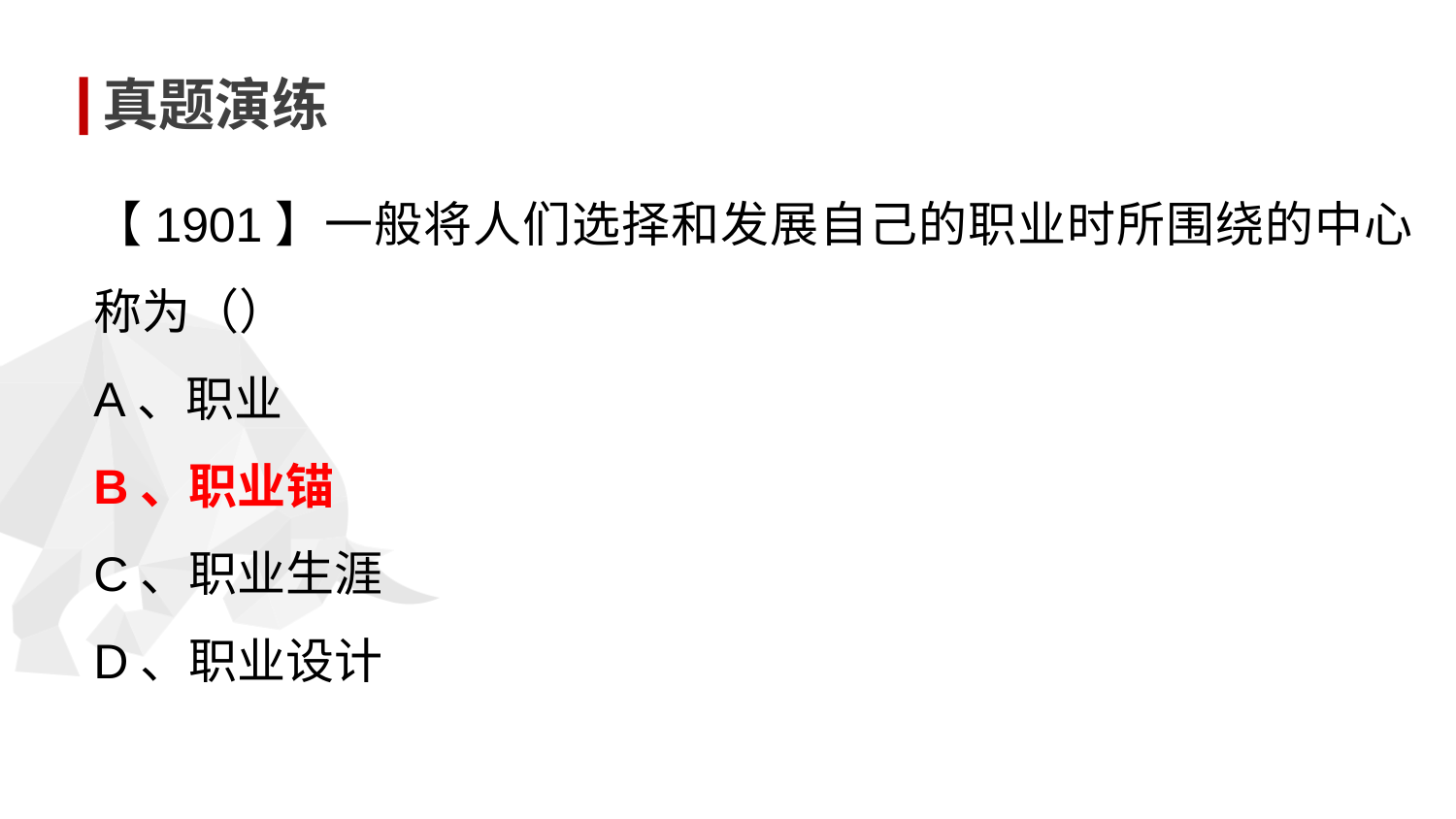

真题演练
【1901】一般将人们选择和发展自己的职业时所围绕的中心称为（）
A、职业
B、职业锚
C、职业生涯
D、职业设计